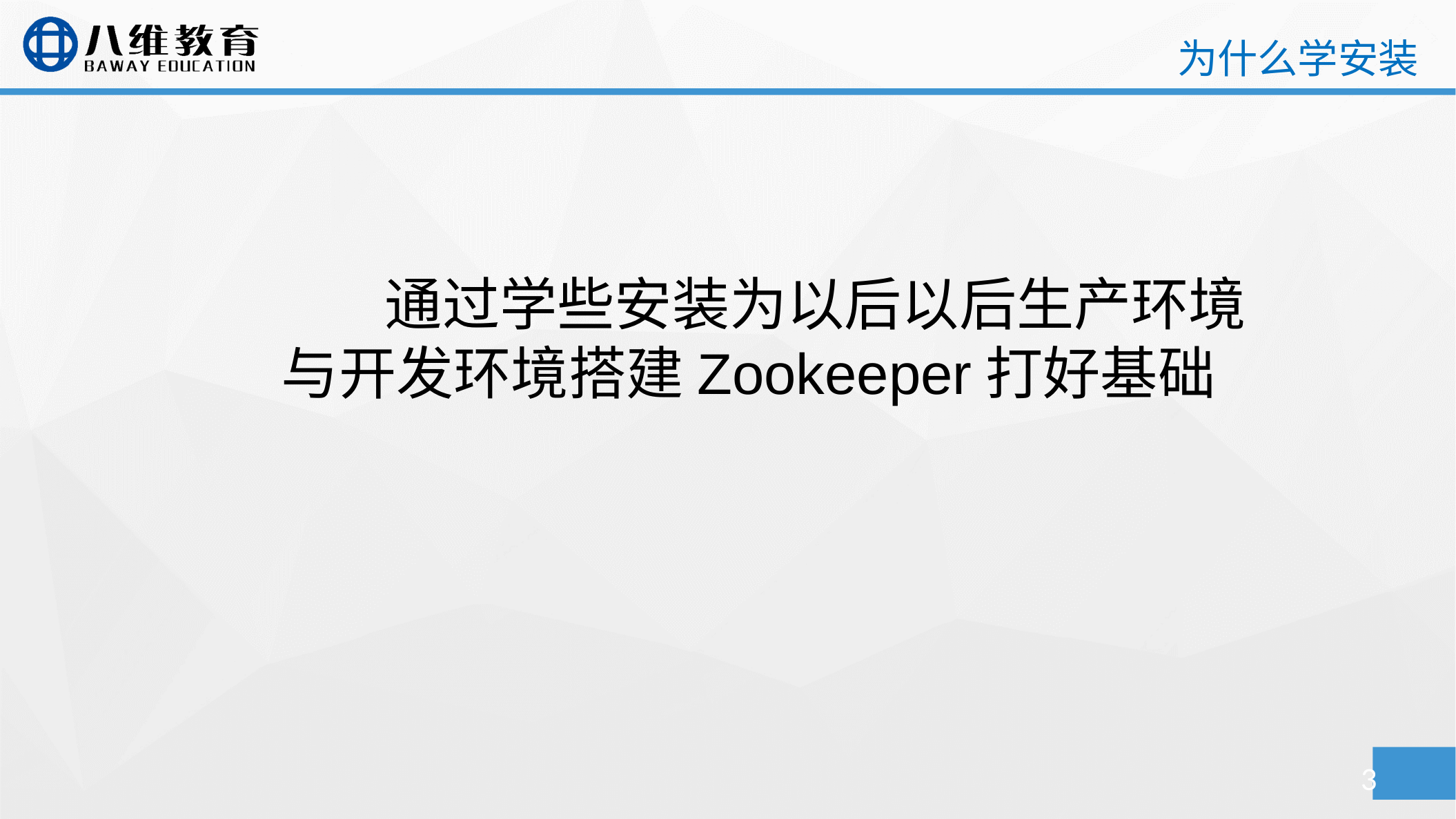

为什么学安装
	通过学些安装为以后以后生产环境与开发环境搭建Zookeeper打好基础